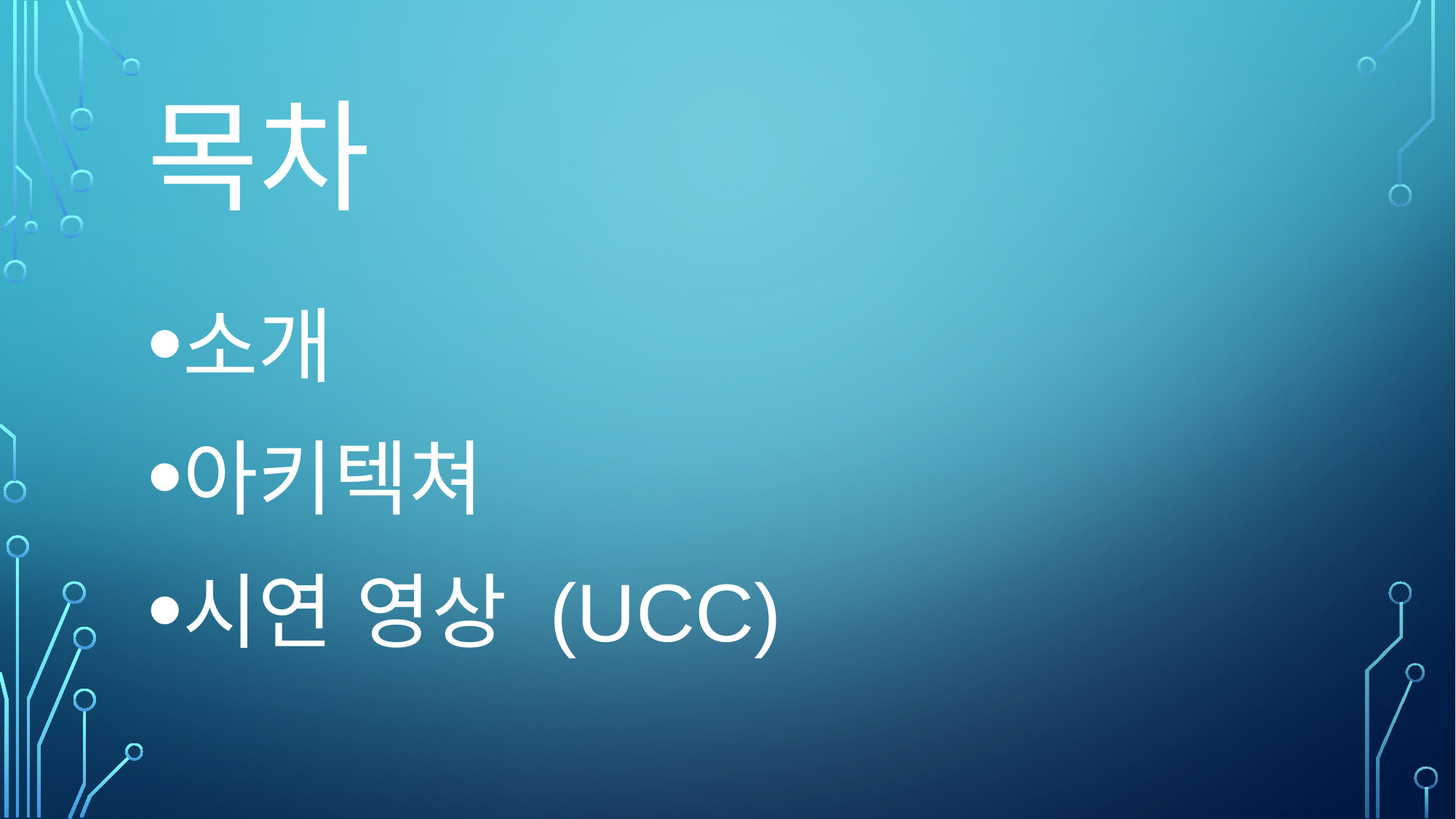

# 목차
소개
아키텍쳐
시연 영상 (UCC)